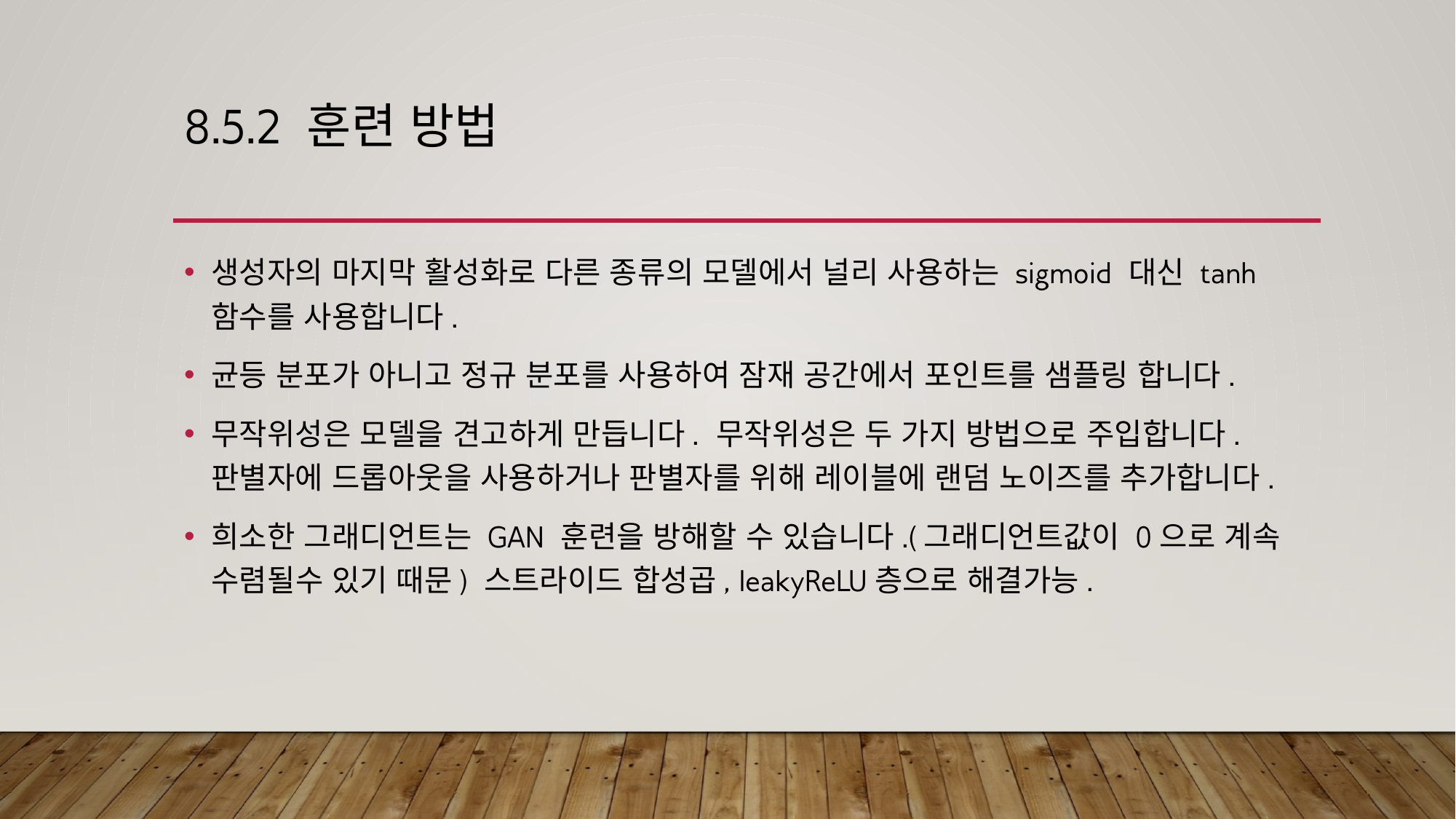

# 8.5.2 훈련 방법
생성자의 마지막 활성화로 다른 종류의 모델에서 널리 사용하는 sigmoid 대신 tanh 함수를 사용합니다.
균등 분포가 아니고 정규 분포를 사용하여 잠재 공간에서 포인트를 샘플링 합니다.
무작위성은 모델을 견고하게 만듭니다. 무작위성은 두 가지 방법으로 주입합니다. 판별자에 드롭아웃을 사용하거나 판별자를 위해 레이블에 랜덤 노이즈를 추가합니다.
희소한 그래디언트는 GAN 훈련을 방해할 수 있습니다.(그래디언트값이 0으로 계속 수렴될수 있기 때문) 스트라이드 합성곱, leakyReLU층으로 해결가능.